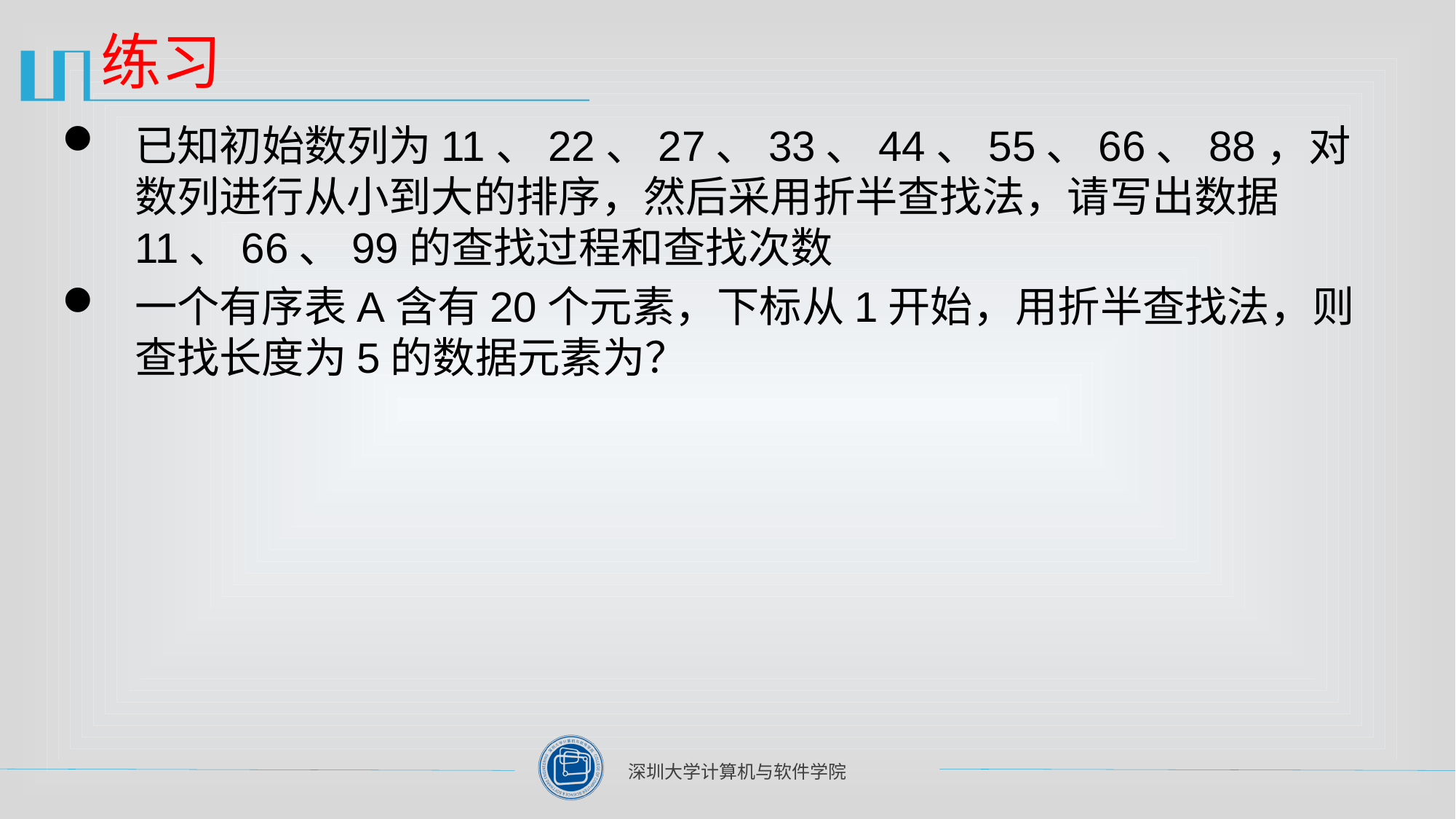

# 练习
已知初始数列为11、22、27、33、44、55、66、88，对数列进行从小到大的排序，然后采用折半查找法，请写出数据11、66、99的查找过程和查找次数
一个有序表A含有20个元素，下标从1开始，用折半查找法，则查找长度为5的数据元素为？

26